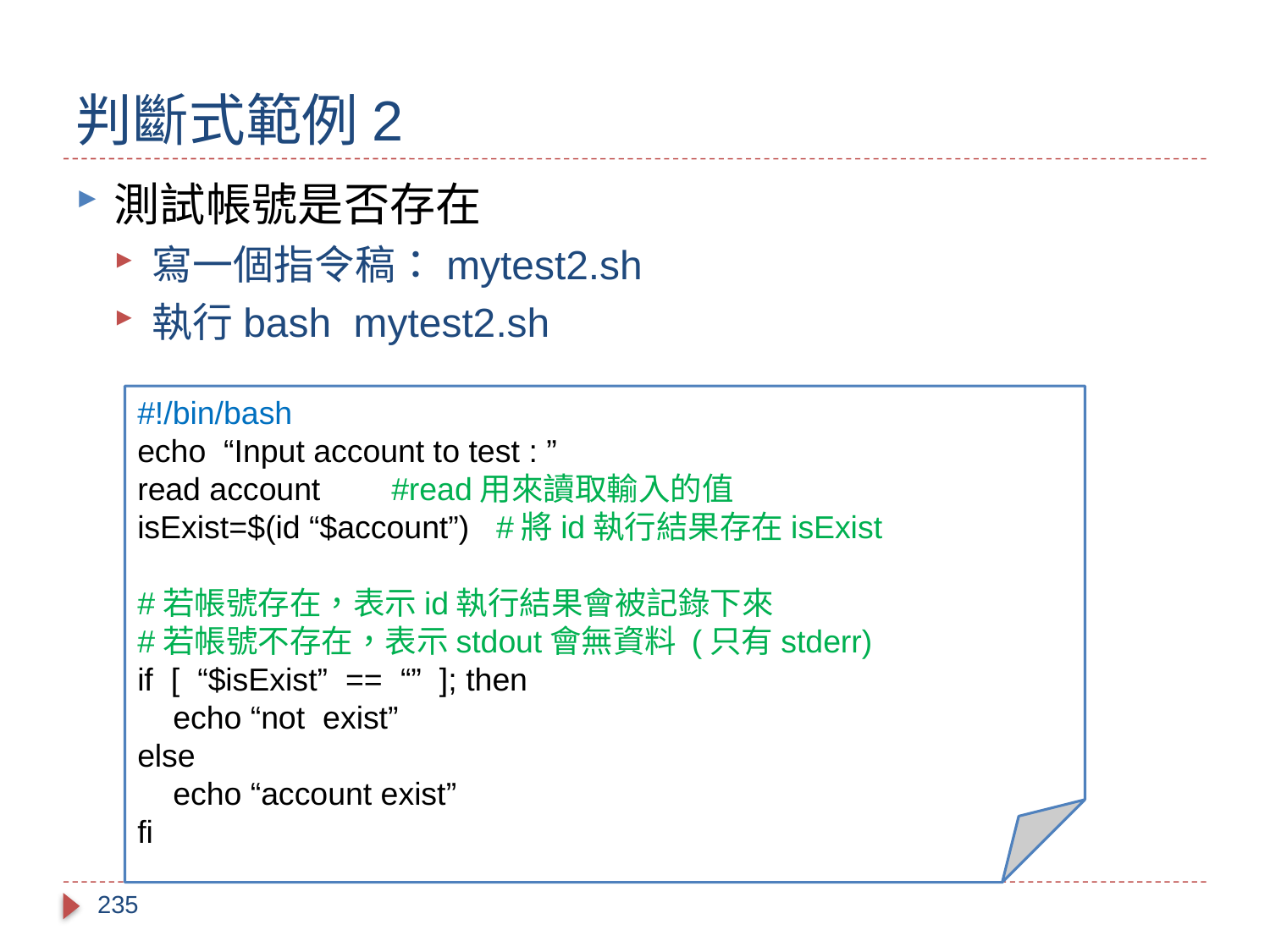

# 判斷式範例2
測試帳號是否存在
寫一個指令稿：mytest2.sh
執行bash  mytest2.sh
#!/bin/bash
echo  “Input account to test : ”
read account   	#read用來讀取輸入的值
isExist=$(id “$account”)   #將id執行結果存在isExist

#若帳號存在，表示id執行結果會被記錄下來
#若帳號不存在，表示stdout會無資料 (只有stderr)
if  [  “$isExist”  ==  “”  ]; then
    echo “not  exist”
else
    echo “account exist”
fi
235